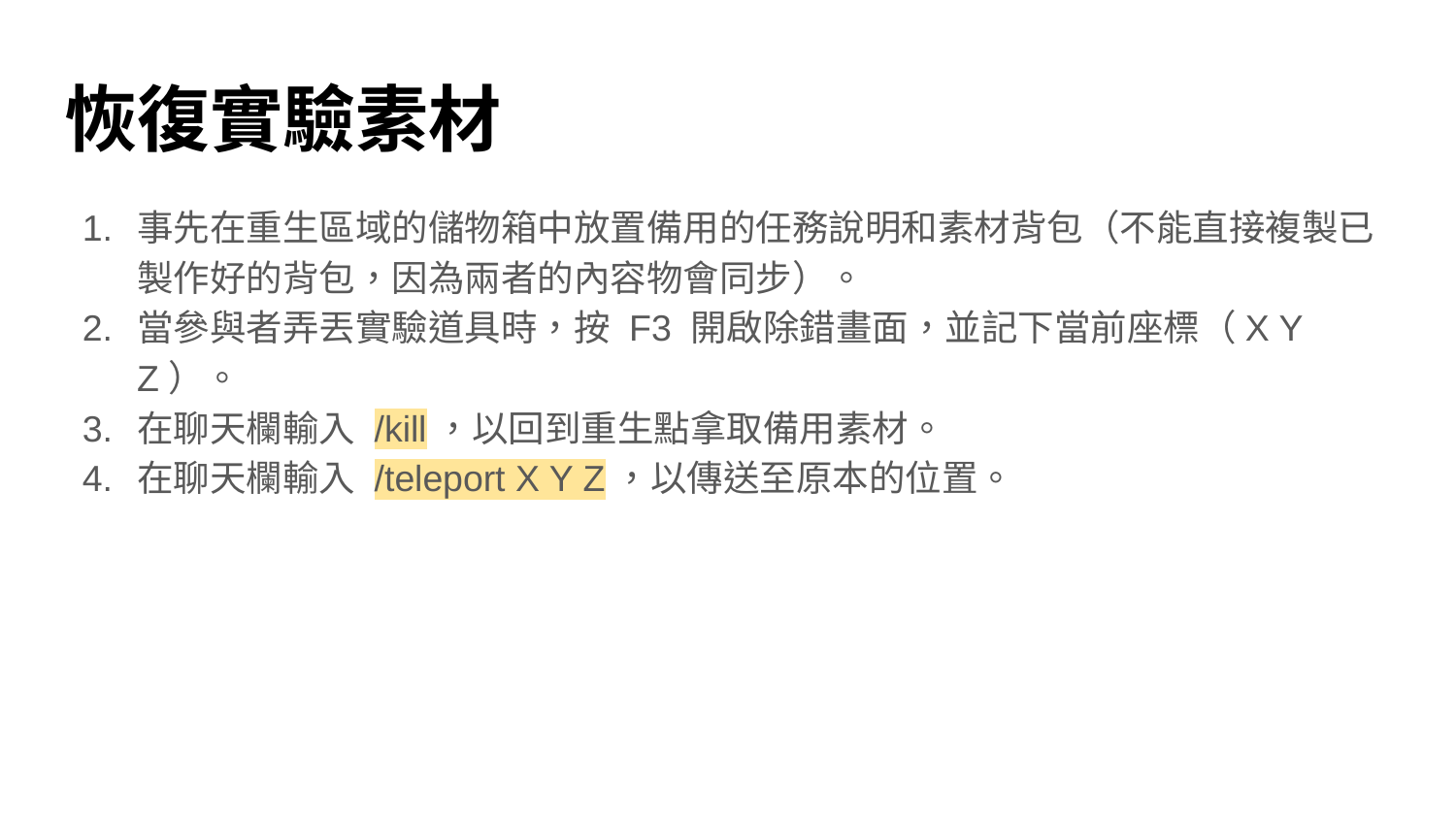

# 恢復實驗素材
事先在重生區域的儲物箱中放置備用的任務說明和素材背包（不能直接複製已製作好的背包，因為兩者的內容物會同步）。
當參與者弄丟實驗道具時，按 F3 開啟除錯畫面，並記下當前座標（X Y Z）。
在聊天欄輸入 /kill，以回到重生點拿取備用素材。
在聊天欄輸入 /teleport X Y Z，以傳送至原本的位置。